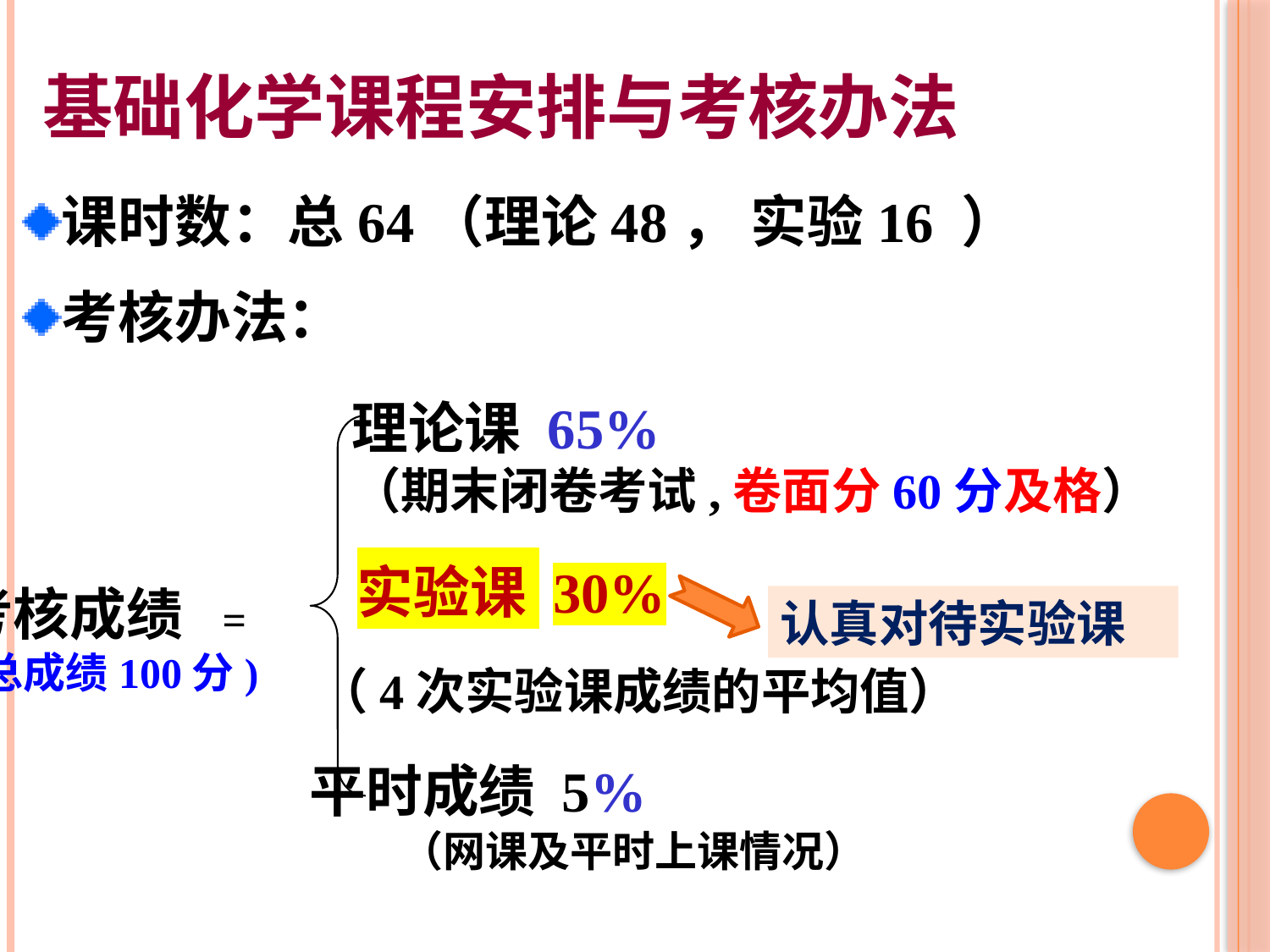

基础化学课程安排与考核办法
课时数：总64（理论48， 实验16 ）
考核办法：
理论课 65%
（期末闭卷考试,卷面分60分及格）

实验课 30%
考核成绩  =
(总成绩100分)

认真对待实验课
（4次实验课成绩的平均值）
平时成绩 5%
27
（网课及平时上课情况）